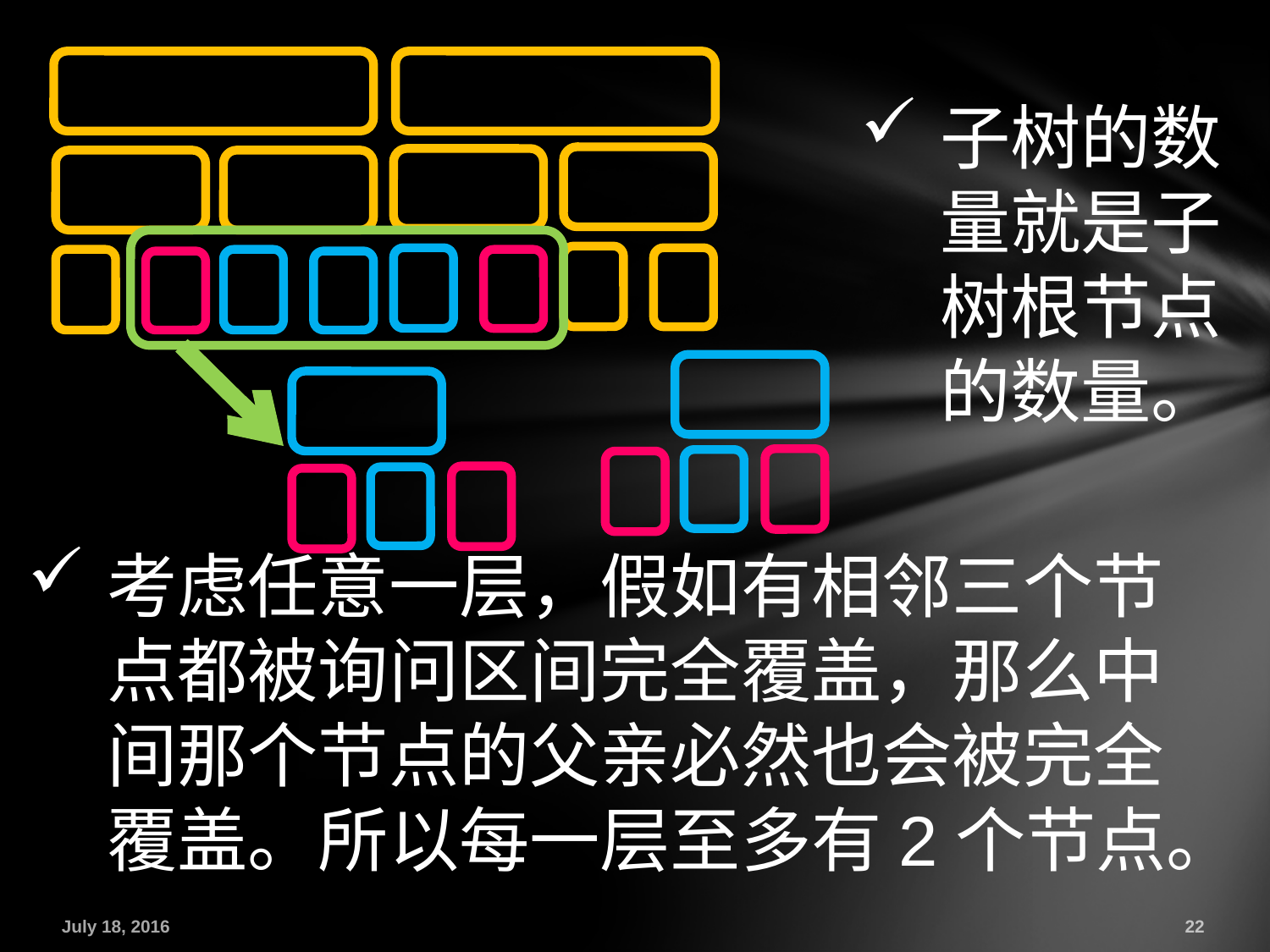

子树的数量就是子树根节点的数量。

考虑任意一层，假如有相邻三个节点都被询问区间完全覆盖，那么中间那个节点的父亲必然也会被完全覆盖。所以每一层至多有2个节点。
July 18, 2016

22